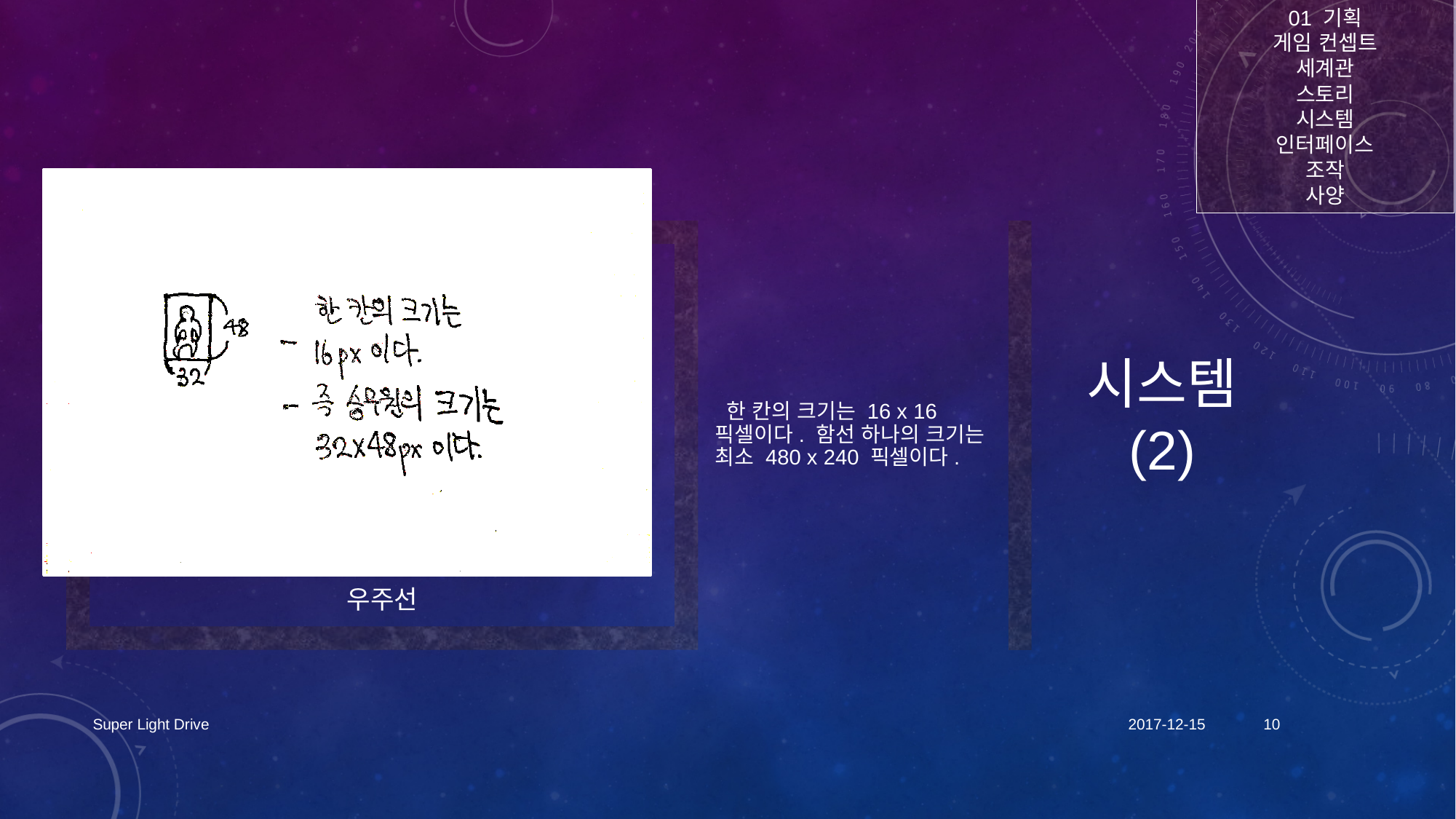

01 기획
게임 컨셉트
세계관
스토리
시스템
인터페이스
조작
사양
# 시스템 (2)

우주선
 한 칸의 크기는 16 x 16 픽셀이다. 함선 하나의 크기는 최소 480 x 240 픽셀이다.
Super Light Drive
2017-12-15
10